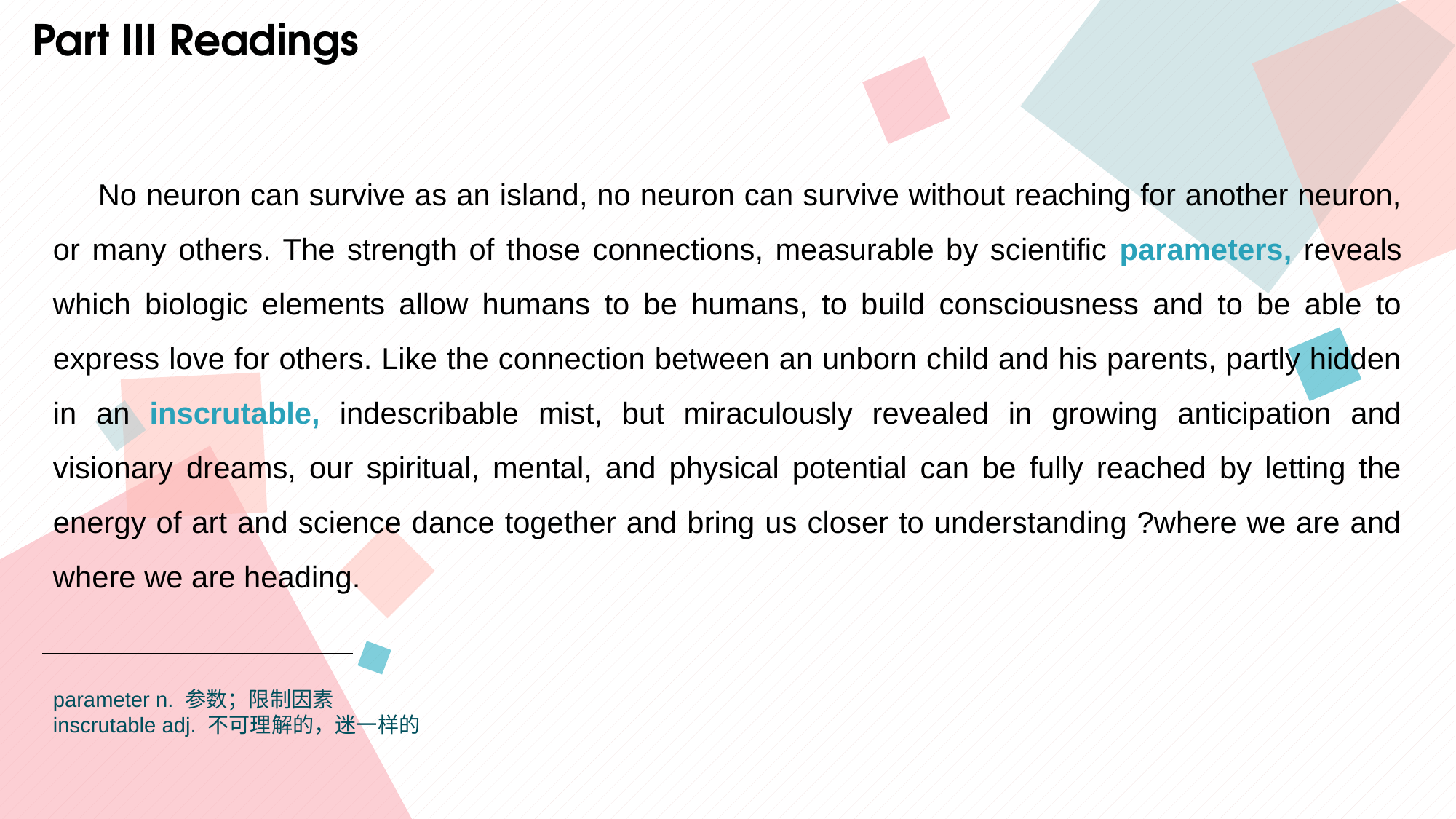

Part III Readings
     No neuron can survive as an island, no neuron can survive without reaching for another neuron, or many others. The strength of those connections, measurable by scientific parameters, reveals which biologic elements allow humans to be humans, to build consciousness and to be able to express love for others. Like the connection between an unborn child and his parents, partly hidden in an inscrutable, indescribable mist, but miraculously revealed in growing anticipation and visionary dreams, our spiritual, mental, and physical potential can be fully reached by letting the energy of art and science dance together and bring us closer to understanding ?where we are and where we are heading.

parameter n. 参数；限制因素
inscrutable adj. 不可理解的，迷一样的